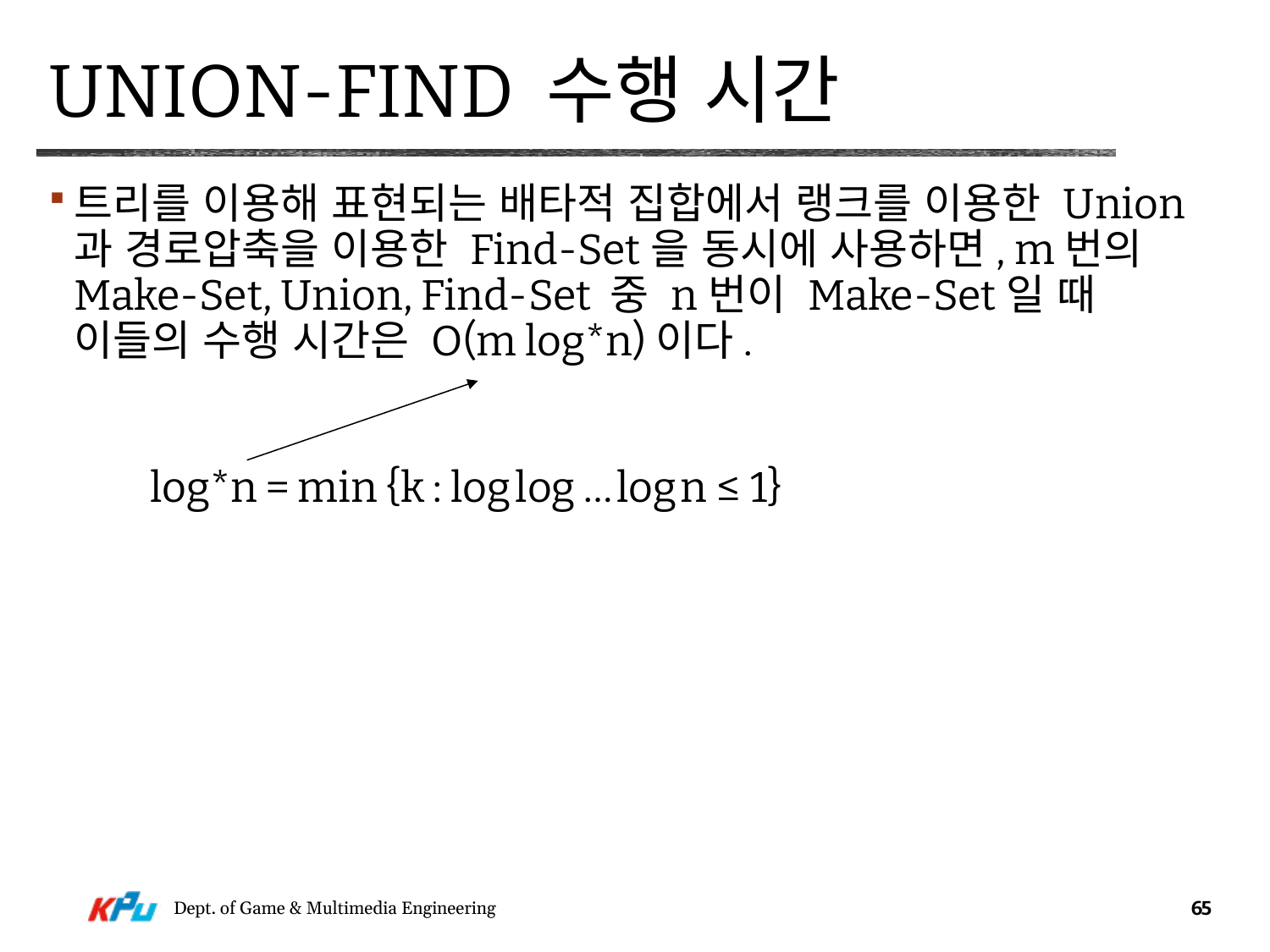

# union-find 수행 시간
트리를 이용해 표현되는 배타적 집합에서 랭크를 이용한 Union과 경로압축을 이용한 Find-Set을 동시에 사용하면, m번의 Make-Set, Union, Find-Set 중 n번이 Make-Set일 때 이들의 수행 시간은 O(m log*n)이다.

 log*n = min {k : log log … log n ≤ 1}
Dept. of Game & Multimedia Engineering
65